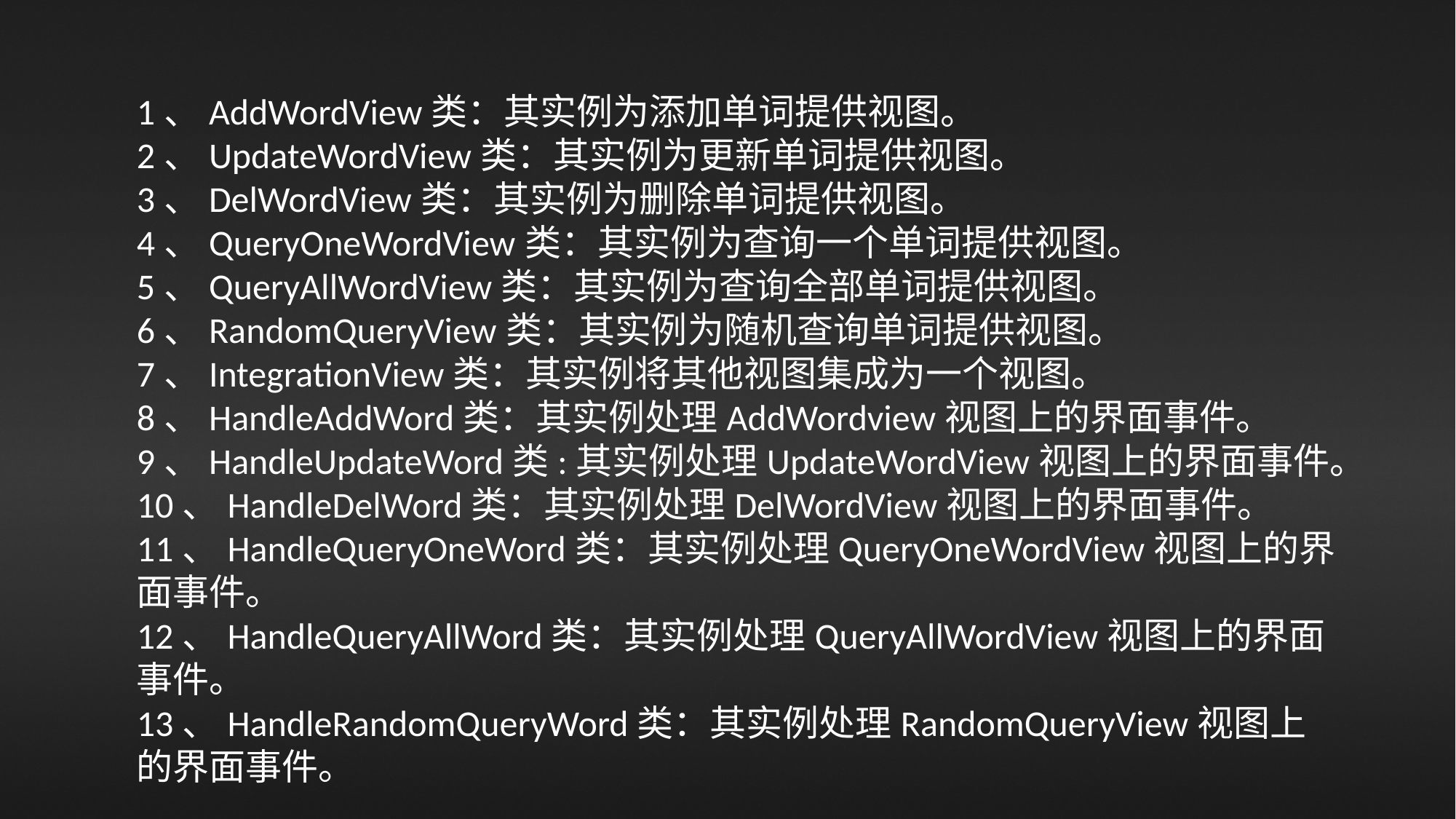

1、AddWordView类：其实例为添加单词提供视图。
2、UpdateWordView类：其实例为更新单词提供视图。
3、DelWordView类：其实例为删除单词提供视图。
4、QueryOneWordView类：其实例为查询一个单词提供视图。
5、QueryAllWordView类：其实例为查询全部单词提供视图。
6、RandomQueryView类：其实例为随机查询单词提供视图。
7、IntegrationView类：其实例将其他视图集成为一个视图。
8、HandleAddWord类：其实例处理AddWordview视图上的界面事件。
9、HandleUpdateWord类:其实例处理UpdateWordView视图上的界面事件。
10、HandleDelWord类：其实例处理DelWordView视图上的界面事件。
11、HandleQueryOneWord类：其实例处理QueryOneWordView视图上的界面事件。
12、HandleQueryAllWord类：其实例处理QueryAllWordView视图上的界面事件。
13、HandleRandomQueryWord类：其实例处理RandomQueryView视图上的界面事件。